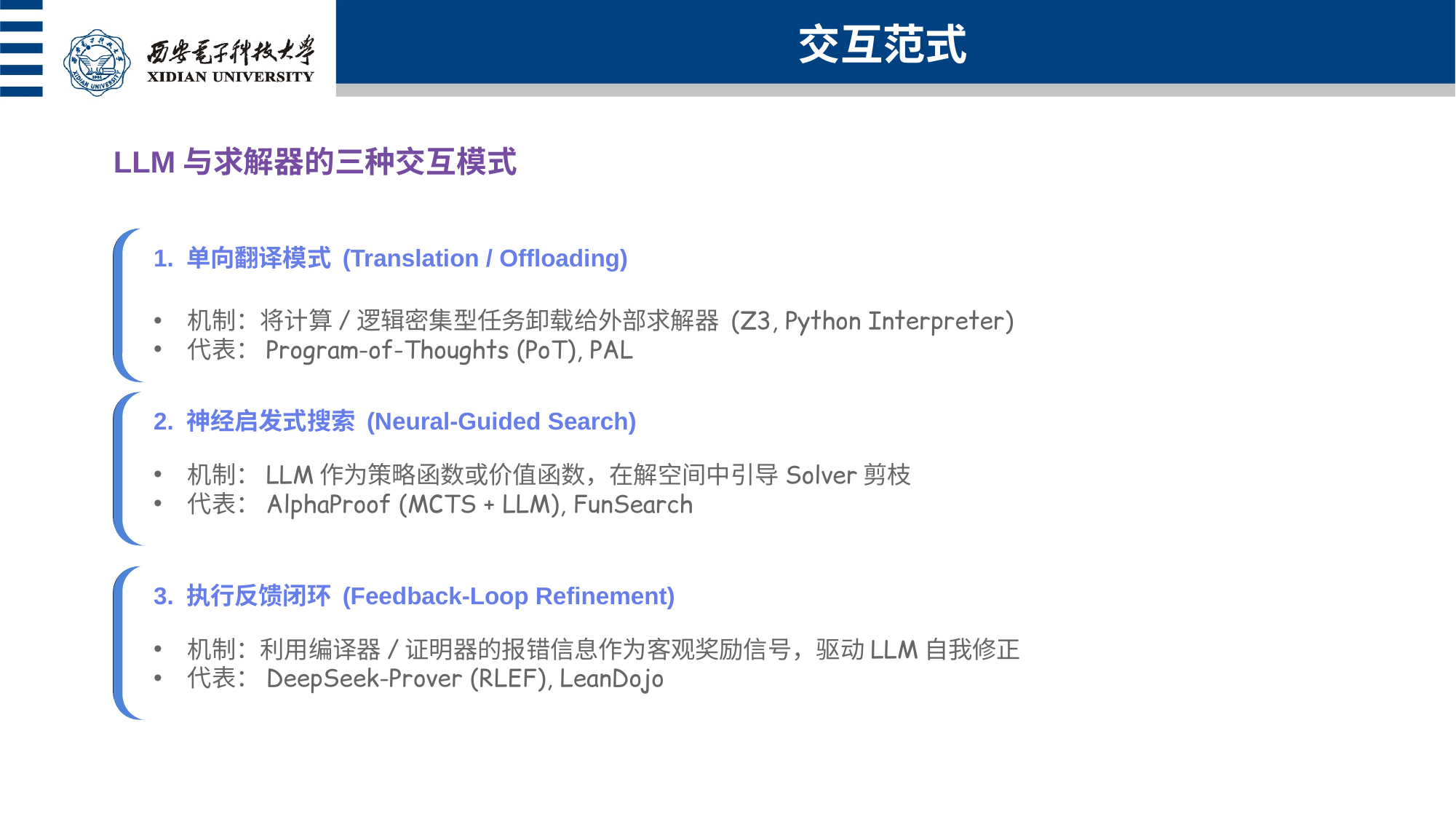

交互范式
LLM与求解器的三种交互模式

1. 单向翻译模式 (Translation / Offloading)
机制：将计算/逻辑密集型任务卸载给外部求解器 (Z3, Python Interpreter)
代表：Program-of-Thoughts (PoT), PAL

2. 神经启发式搜索 (Neural-Guided Search)
机制：LLM作为策略函数或价值函数，在解空间中引导Solver剪枝
代表：AlphaProof (MCTS + LLM), FunSearch

3. 执行反馈闭环 (Feedback-Loop Refinement)
机制：利用编译器/证明器的报错信息作为客观奖励信号，驱动LLM自我修正
代表：DeepSeek-Prover (RLEF), LeanDojo